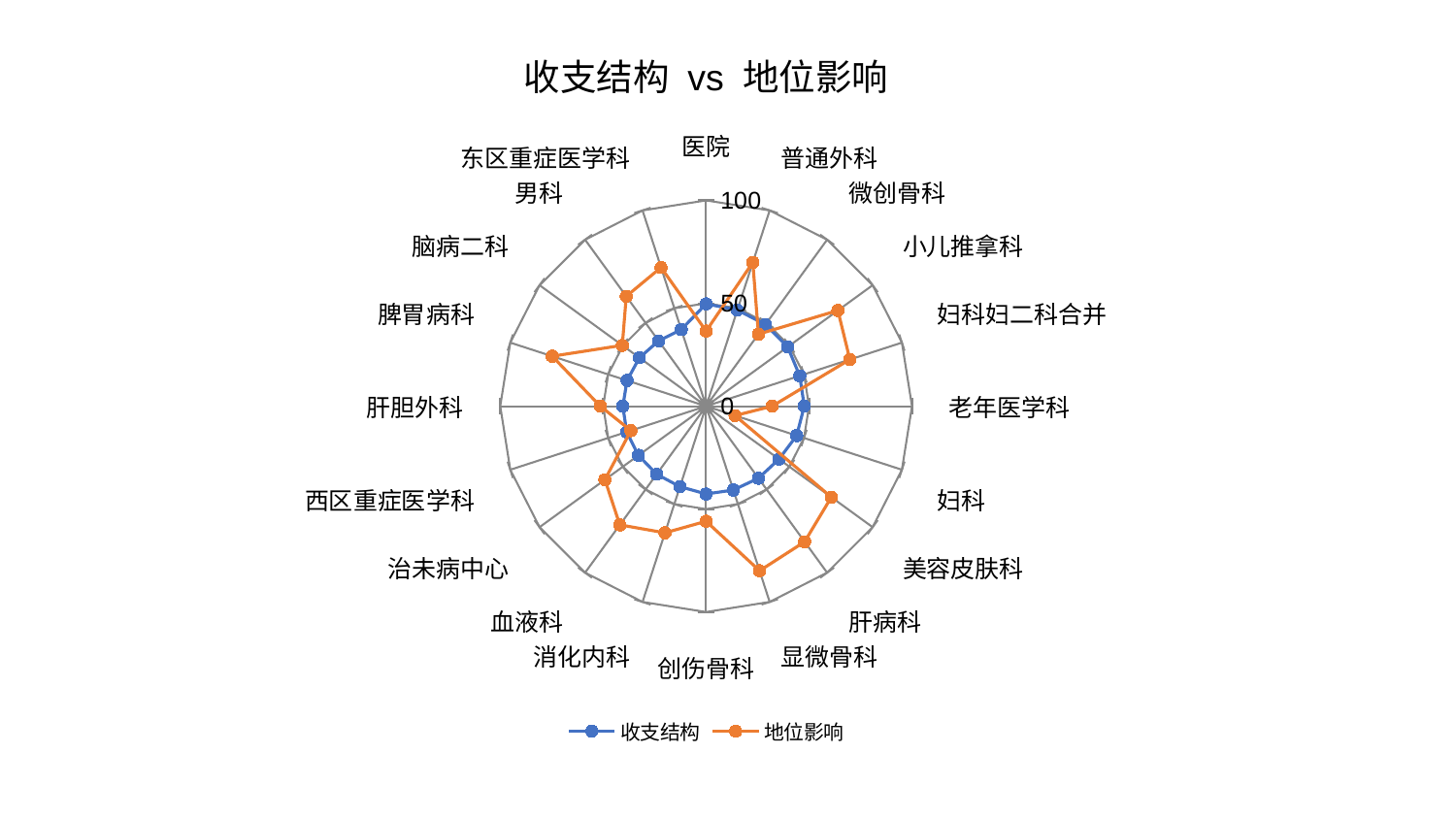

### Chart: 收支结构 vs 地位影响

| Category | 收支结构 | 地位影响 |
|---|---|---|
| 医院 | 49.70754660740682 | 36.52380263380355 |
| 普通外科 | 49.14595466342883 | 73.45814545769001 |
| 微创骨科 | 49.064422453234144 | 43.27709084960526 |
| 小儿推拿科 | 48.97461602851868 | 79.12630113819883 |
| 妇科妇二科合并 | 47.82397430504632 | 73.42426523826703 |
| 老年医学科 | 47.70661718899994 | 32.0863327020332 |
| 妇科 | 46.27910037867643 | 14.779967522172013 |
| 美容皮肤科 | 43.804394480565165 | 75.21333782022373 |
| 肝病科 | 43.2882901499196 | 81.41898897277402 |
| 显微骨科 | 42.82761339937723 | 84.07031621457868 |
| 创伤骨科 | 42.662205871426096 | 55.9137742610636 |
| 消化内科 | 41.110179421675966 | 64.71201575794782 |
| 血液科 | 40.8773099237419 | 71.29933192159238 |
| 治未病中心 | 40.65639845809217 | 60.75372518915222 |
| 西区重症医学科 | 40.55984240771452 | 38.422942783887926 |
| 肝胆外科 | 40.45796601295078 | 51.37471785113885 |
| 脾胃病科 | 40.380802750567725 | 78.60125541657554 |
| 脑病二科 | 40.06502433385143 | 50.317592604924755 |
| 男科 | 39.232574436703004 | 65.98787331165902 |
| 东区重症医学科 | 39.141001904058534 | 70.87423402850087 |
32